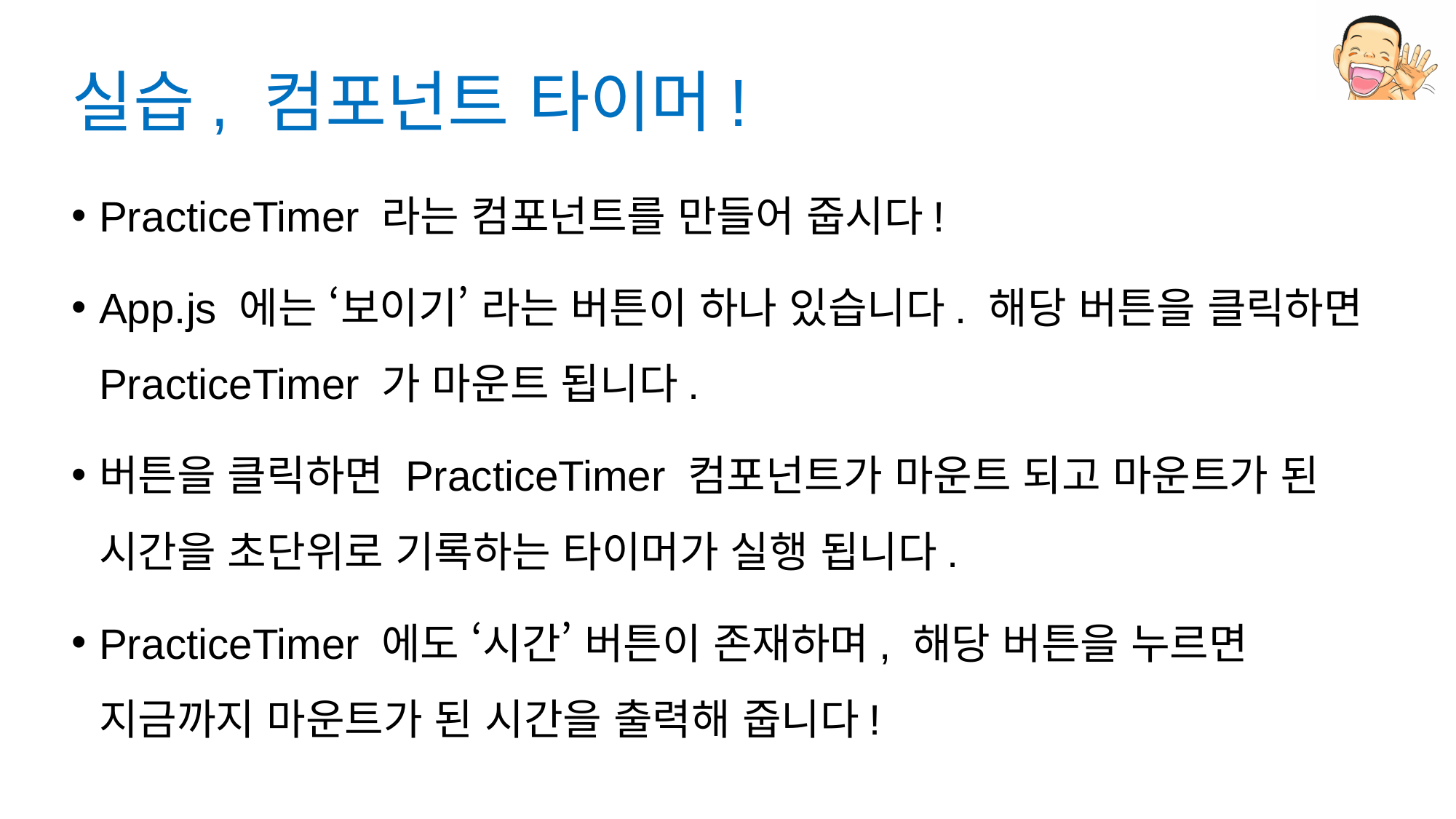

# 실습, 컴포넌트 타이머!
PracticeTimer 라는 컴포넌트를 만들어 줍시다!
App.js 에는 ‘보이기’ 라는 버튼이 하나 있습니다. 해당 버튼을 클릭하면 PracticeTimer 가 마운트 됩니다.
버튼을 클릭하면 PracticeTimer 컴포넌트가 마운트 되고 마운트가 된 시간을 초단위로 기록하는 타이머가 실행 됩니다.
PracticeTimer 에도 ‘시간’ 버튼이 존재하며, 해당 버튼을 누르면 지금까지 마운트가 된 시간을 출력해 줍니다!